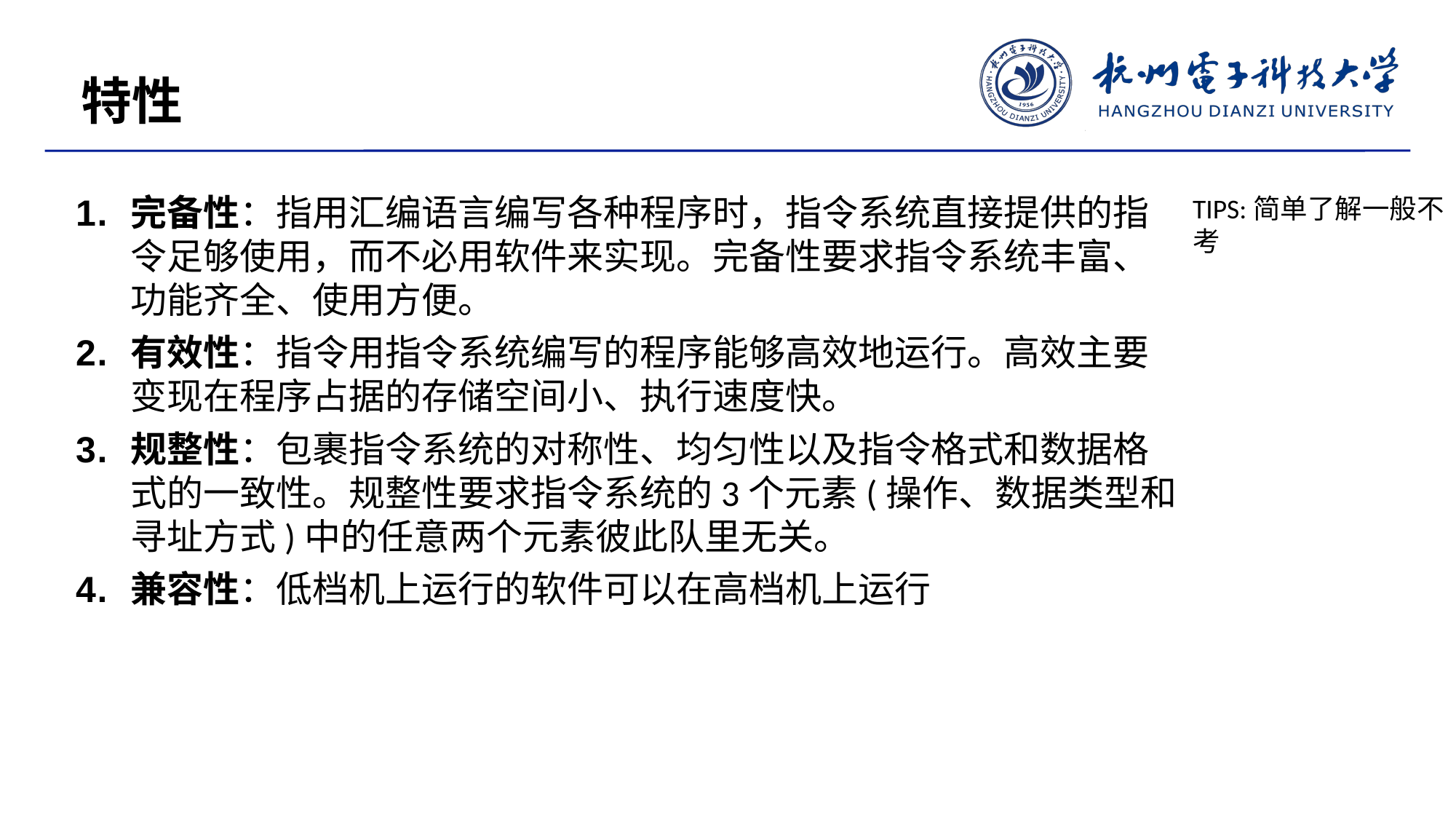

特性
TIPS:简单了解一般不考
完备性：指用汇编语言编写各种程序时，指令系统直接提供的指令足够使用，而不必用软件来实现。完备性要求指令系统丰富、功能齐全、使用方便。
有效性：指令用指令系统编写的程序能够高效地运行。高效主要变现在程序占据的存储空间小、执行速度快。
规整性：包裹指令系统的对称性、均匀性以及指令格式和数据格式的一致性。规整性要求指令系统的3个元素(操作、数据类型和寻址方式)中的任意两个元素彼此队里无关。
兼容性：低档机上运行的软件可以在高档机上运行